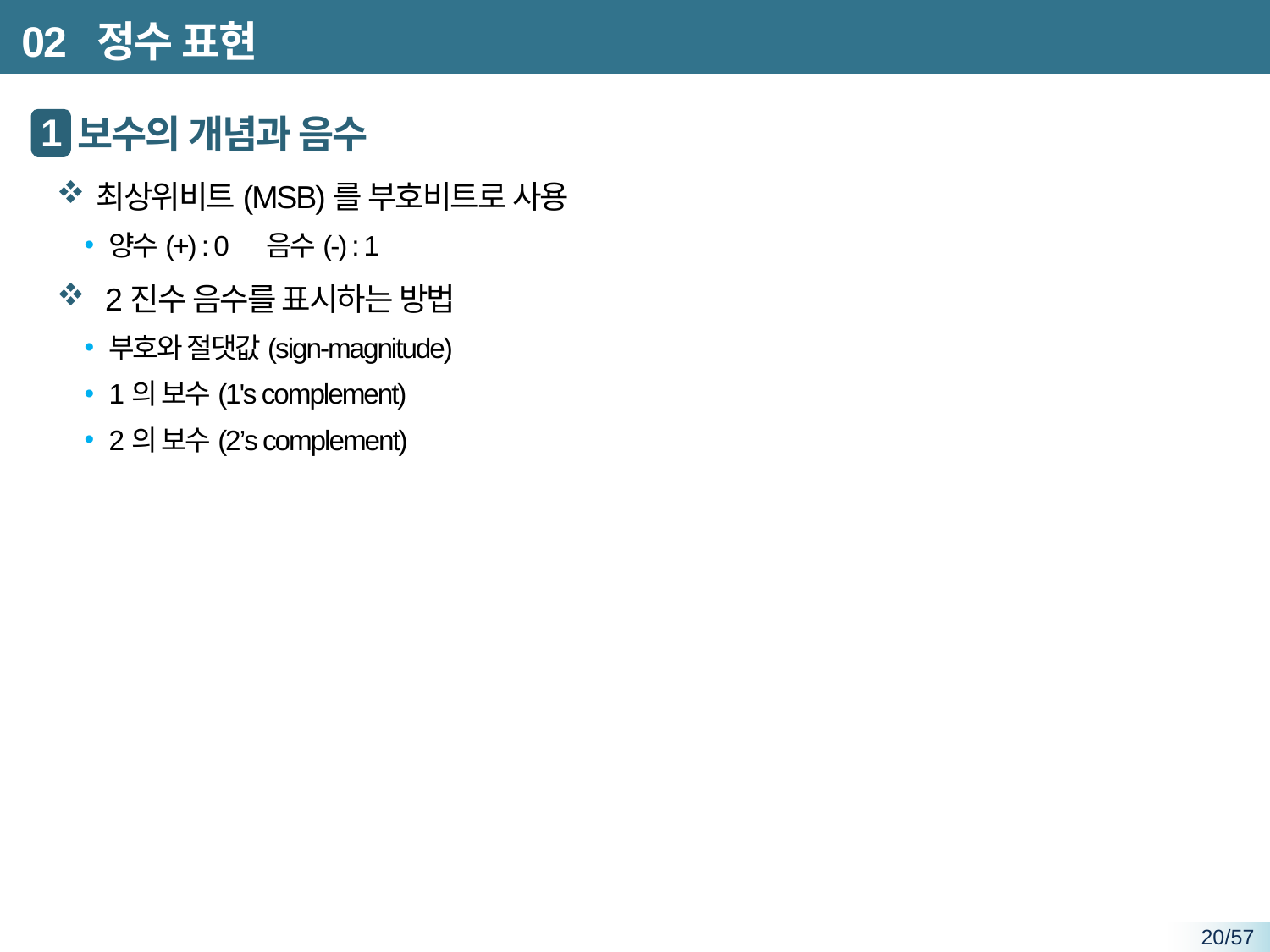

# 02  정수 표현
     보수의 개념과 음수
최상위비트(MSB)를 부호비트로 사용
양수(+) : 0     음수(-) : 1
 2진수 음수를 표시하는 방법
부호와 절댓값(sign-magnitude)
1의 보수(1's complement)
2의 보수(2’s complement)

1